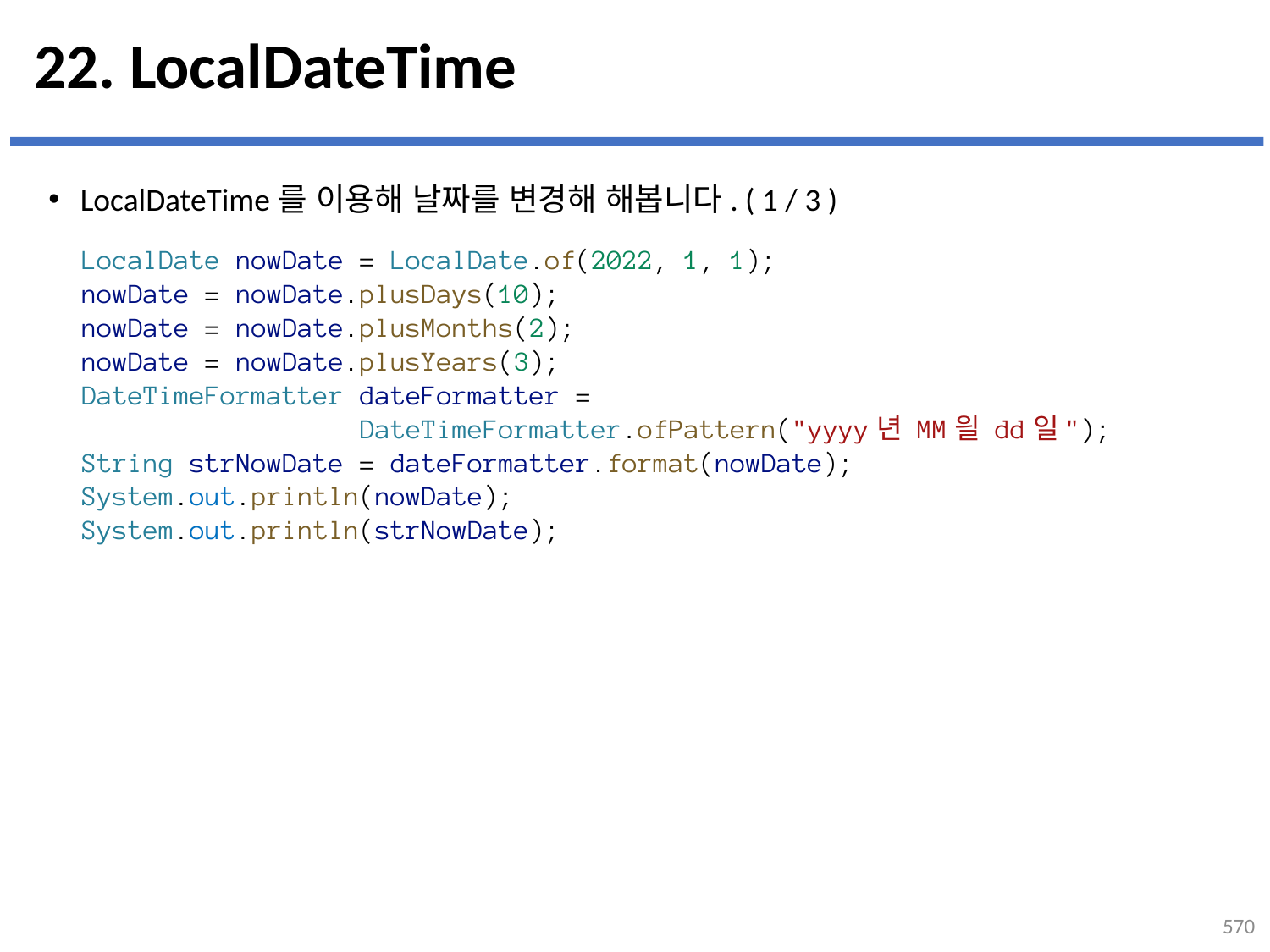

# 22. LocalDateTime
LocalDateTime를 이용해 날짜를 변경해 해봅니다. ( 1 / 3 )
LocalDate nowDate = LocalDate.of(2022, 1, 1);
nowDate = nowDate.plusDays(10);
nowDate = nowDate.plusMonths(2);
nowDate = nowDate.plusYears(3);
DateTimeFormatter dateFormatter =
                  DateTimeFormatter.ofPattern("yyyy년 MM읠 dd일");
String strNowDate = dateFormatter.format(nowDate);
System.out.println(nowDate);
System.out.println(strNowDate);
570